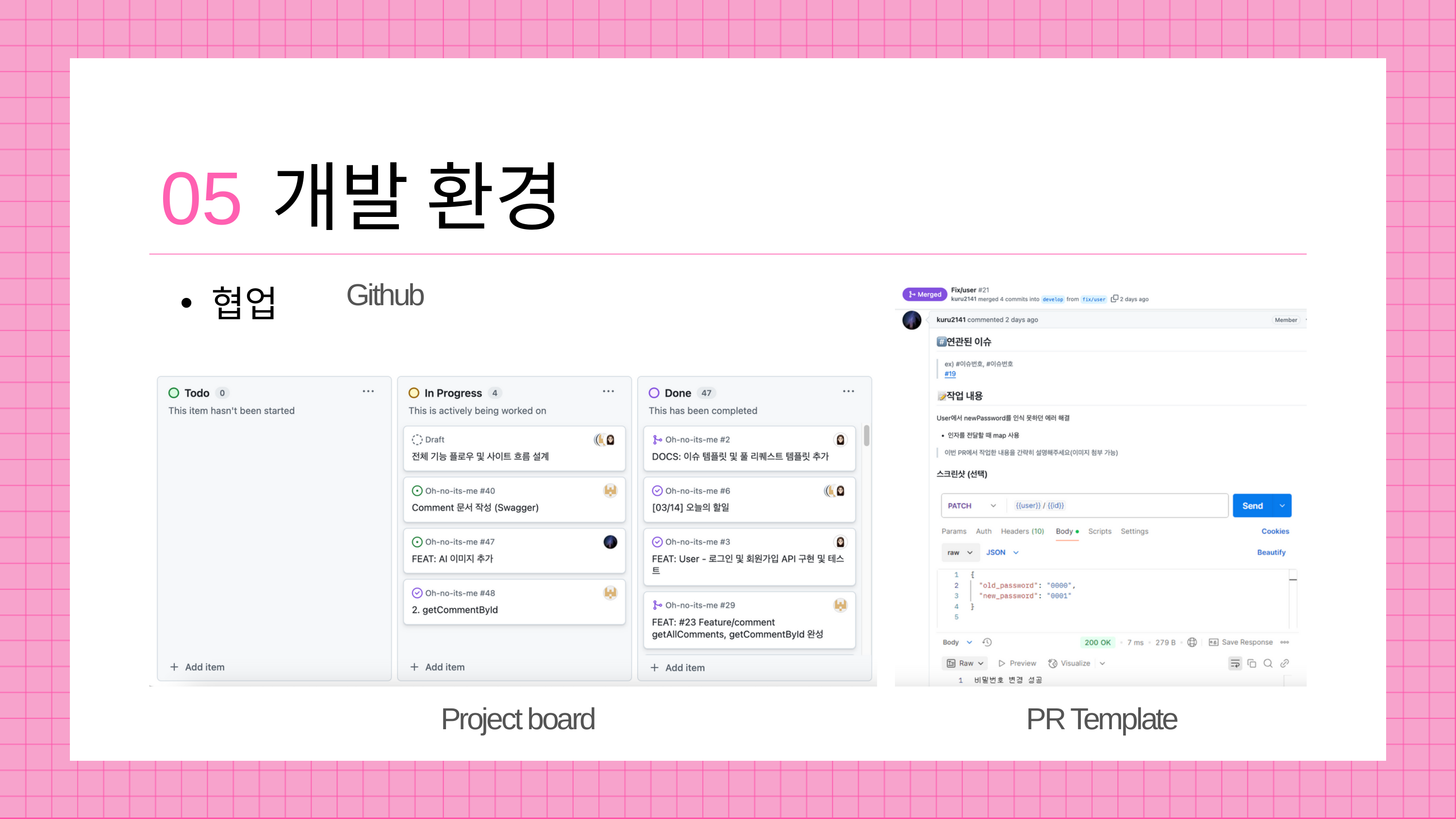

05
개발 환경
협업

Github

Project board
PR Template